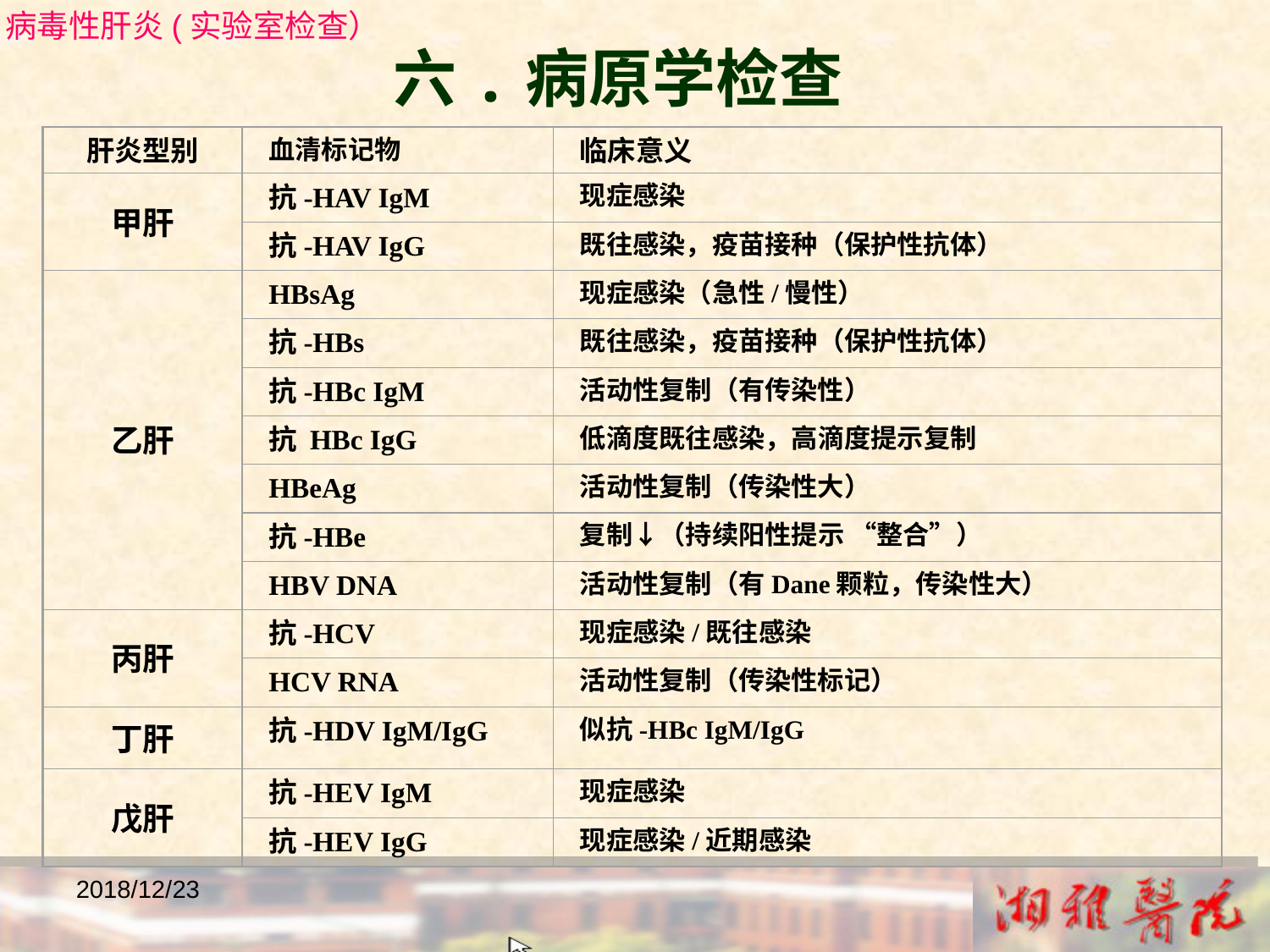

病毒性肝炎(实验室检查）
六.病原学检查

肝炎型别

血清标记物

临床意义

甲肝

抗-HAV IgM

现症感染

抗-HAV IgG

既往感染，疫苗接种（保护性抗体）

乙肝

HBsAg

现症感染（急性/慢性）

抗-HBs

既往感染，疫苗接种（保护性抗体）

抗-HBc IgM

活动性复制（有传染性）

抗 HBc IgG

低滴度既往感染，高滴度提示复制

HBeAg

活动性复制（传染性大）

抗-HBe

复制↓（持续阳性提示 “整合”）

HBV DNA

活动性复制（有Dane颗粒，传染性大）

丙肝

抗-HCV

现症感染/既往感染

HCV RNA

活动性复制（传染性标记）

丁肝

抗-HDV IgM/IgG

似抗-HBc IgM/IgG

戊肝

抗-HEV IgM

现症感染

抗-HEV IgG

现症感染/近期感染

2018/12/23